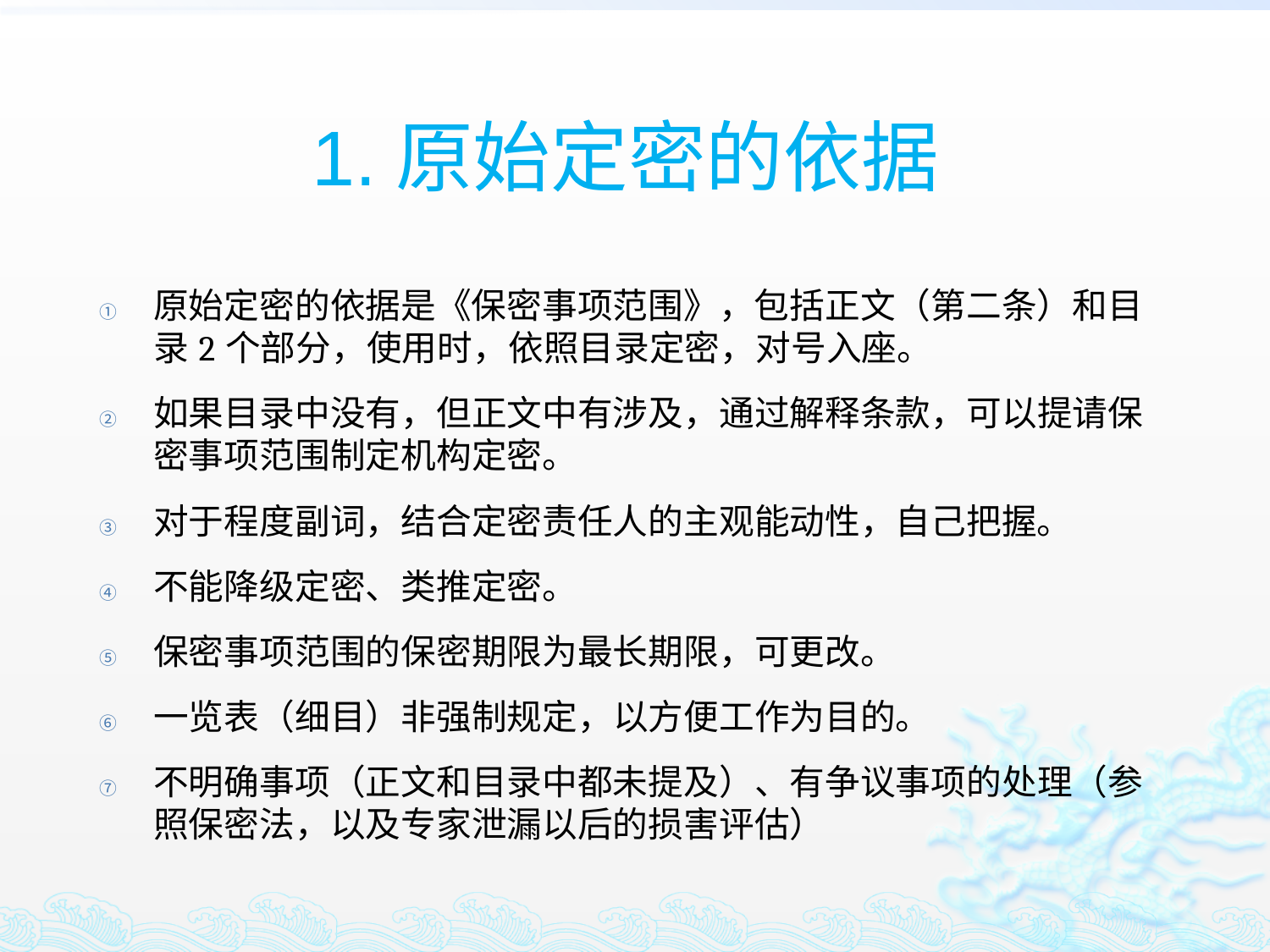

1.原始定密的依据
原始定密的依据是《保密事项范围》，包括正文（第二条）和目录2个部分，使用时，依照目录定密，对号入座。
如果目录中没有，但正文中有涉及，通过解释条款，可以提请保密事项范围制定机构定密。
对于程度副词，结合定密责任人的主观能动性，自己把握。
不能降级定密、类推定密。
保密事项范围的保密期限为最长期限，可更改。
一览表（细目）非强制规定，以方便工作为目的。
不明确事项（正文和目录中都未提及）、有争议事项的处理（参照保密法，以及专家泄漏以后的损害评估）